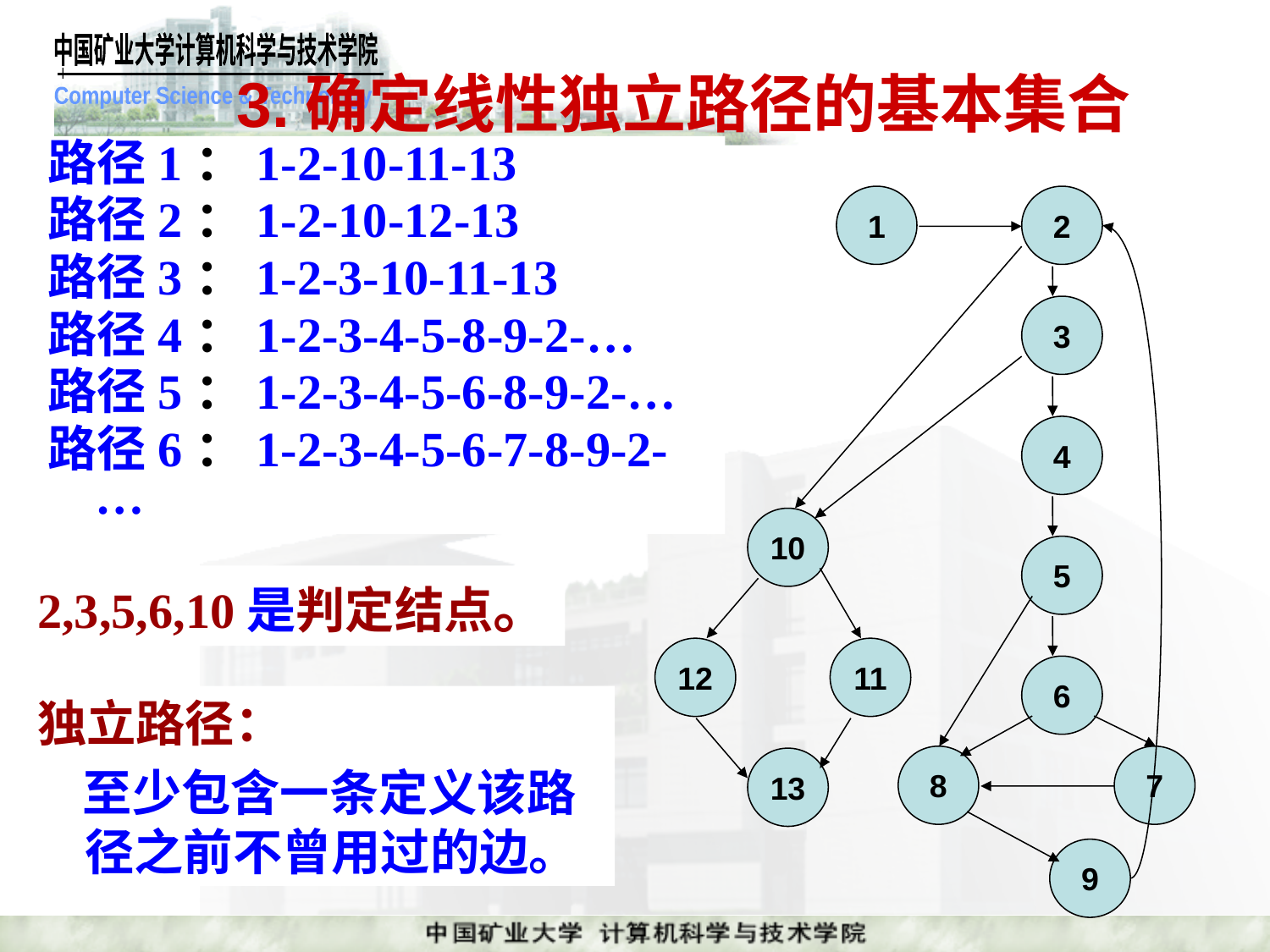

# 3.确定线性独立路径的基本集合
路径1：1-2-10-11-13
路径2：1-2-10-12-13
路径3：1-2-3-10-11-13
路径4：1-2-3-4-5-8-9-2-…
路径5：1-2-3-4-5-6-8-9-2-…
路径6：1-2-3-4-5-6-7-8-9-2-…
1
2

3

4

10

12
11

13
5

6

8
7

9
2,3,5,6,10是判定结点。
独立路径：
   至少包含一条定义该路径之前不曾用过的边。
课件制作人：谢希仁